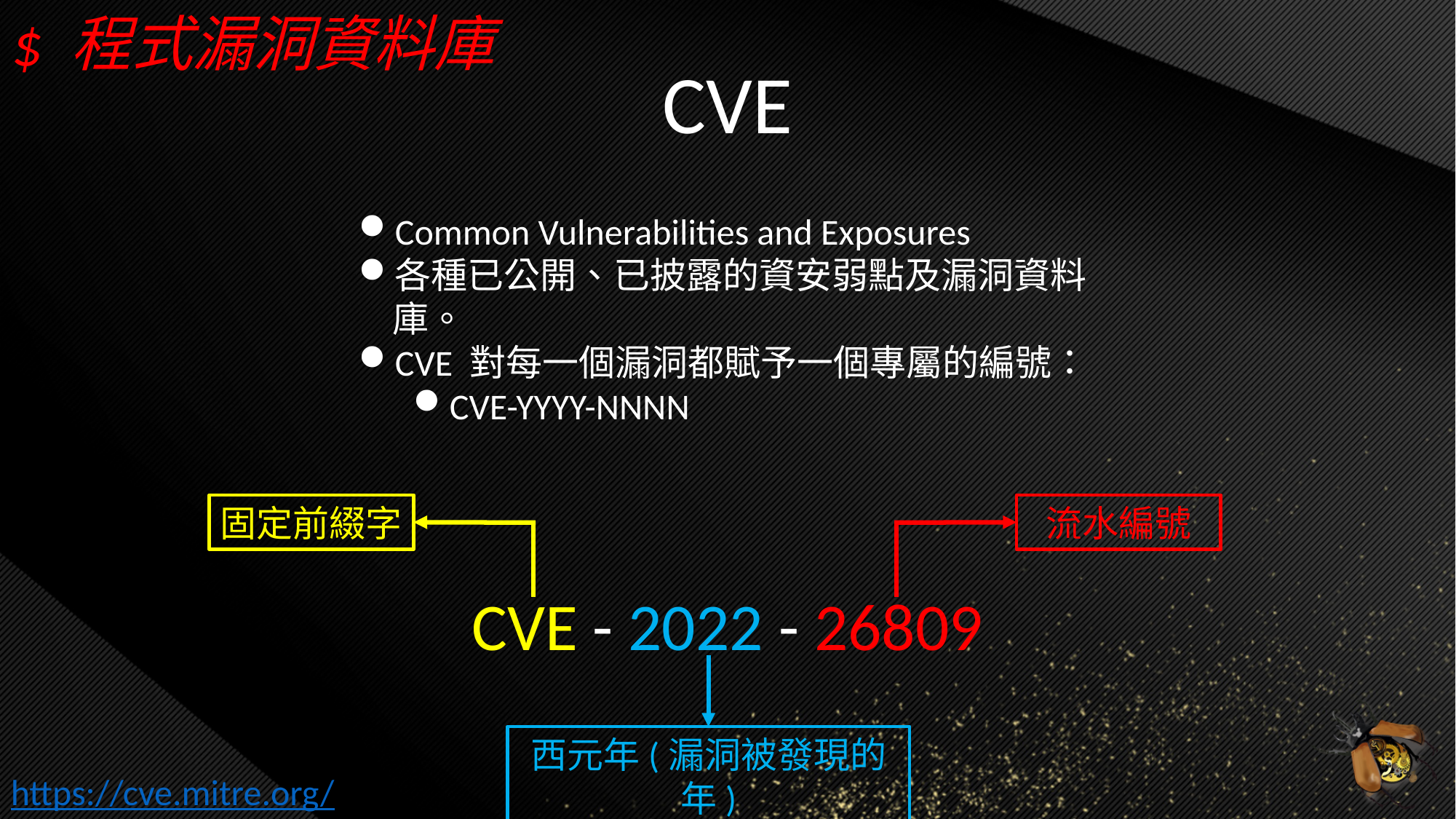

# $ 程式漏洞資料庫
CVE
Common Vulnerabilities and Exposures
各種已公開、已披露的資安弱點及漏洞資料庫。
CVE 對每一個漏洞都賦予一個專屬的編號：
CVE-YYYY-NNNN
流水編號
固定前綴字
CVE - 2022 - 26809
西元年(漏洞被發現的年)
https://cve.mitre.org/